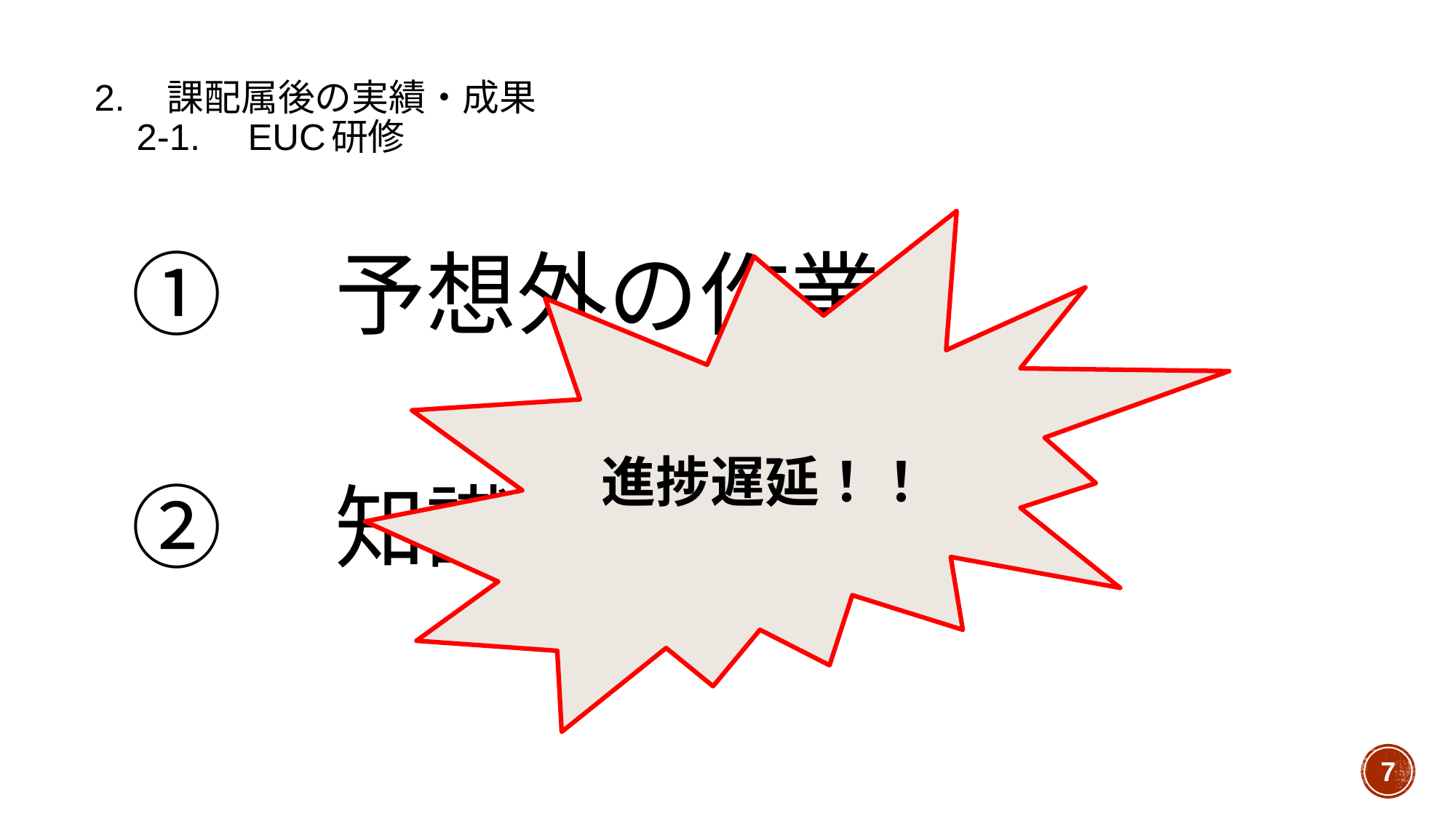

# 2.　課配属後の実績・成果 　2-1.　EUC研修
進捗遅延！！
①　予想外の作業

②　知識不足

7